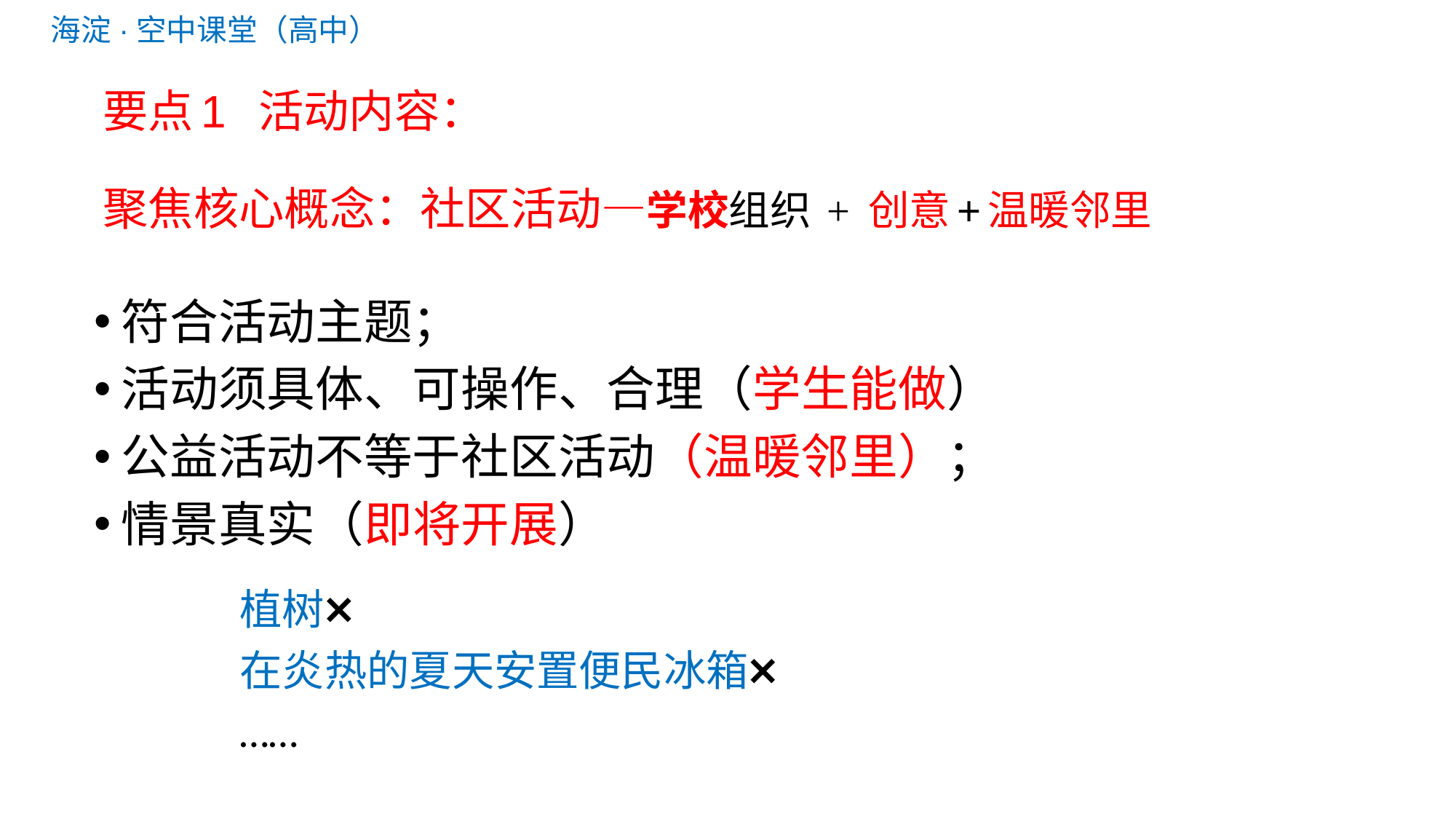

要点1  活动内容：
聚焦核心概念：社区活动—学校组织 + 创意+温暖邻里
符合活动主题；
活动须具体、可操作、合理（学生能做）
公益活动不等于社区活动（温暖邻里）；
情景真实（即将开展）

植树❌
在炎热的夏天安置便民冰箱❌
……